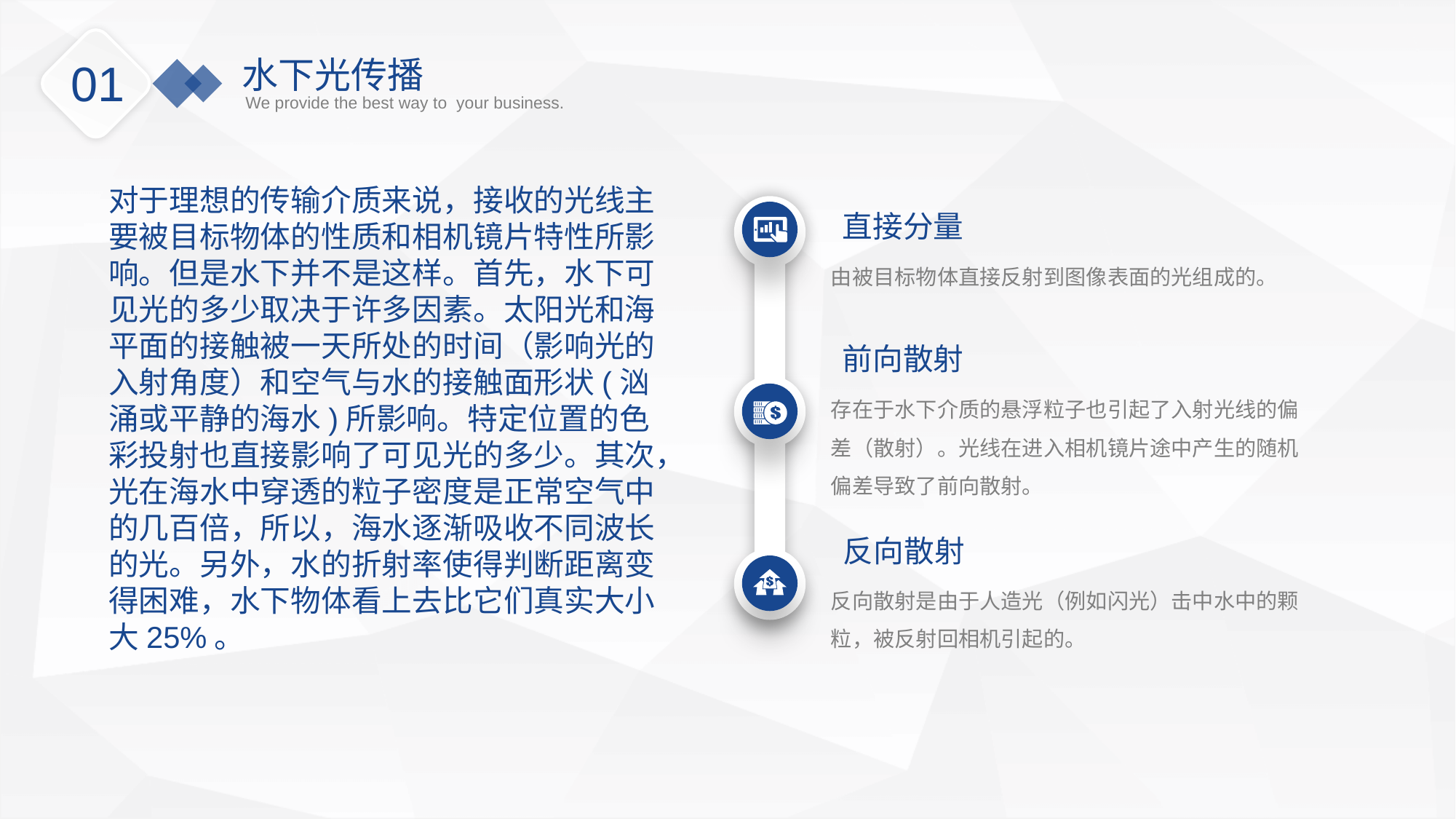

水下光传播
We provide the best way to  your business.
01

对于理想的传输介质来说，接收的光线主要被目标物体的性质和相机镜片特性所影响。但是水下并不是这样。首先，水下可见光的多少取决于许多因素。太阳光和海平面的接触被一天所处的时间（影响光的入射角度）和空气与水的接触面形状(汹涌或平静的海水)所影响。特定位置的色彩投射也直接影响了可见光的多少。其次，光在海水中穿透的粒子密度是正常空气中的几百倍，所以，海水逐渐吸收不同波长的光。另外，水的折射率使得判断距离变得困难，水下物体看上去比它们真实大小大25%。

直接分量
由被目标物体直接反射到图像表面的光组成的。
前向散射
存在于水下介质的悬浮粒子也引起了入射光线的偏差（散射）。光线在进入相机镜片途中产生的随机偏差导致了前向散射。
反向散射
反向散射是由于人造光（例如闪光）击中水中的颗粒，被反射回相机引起的。